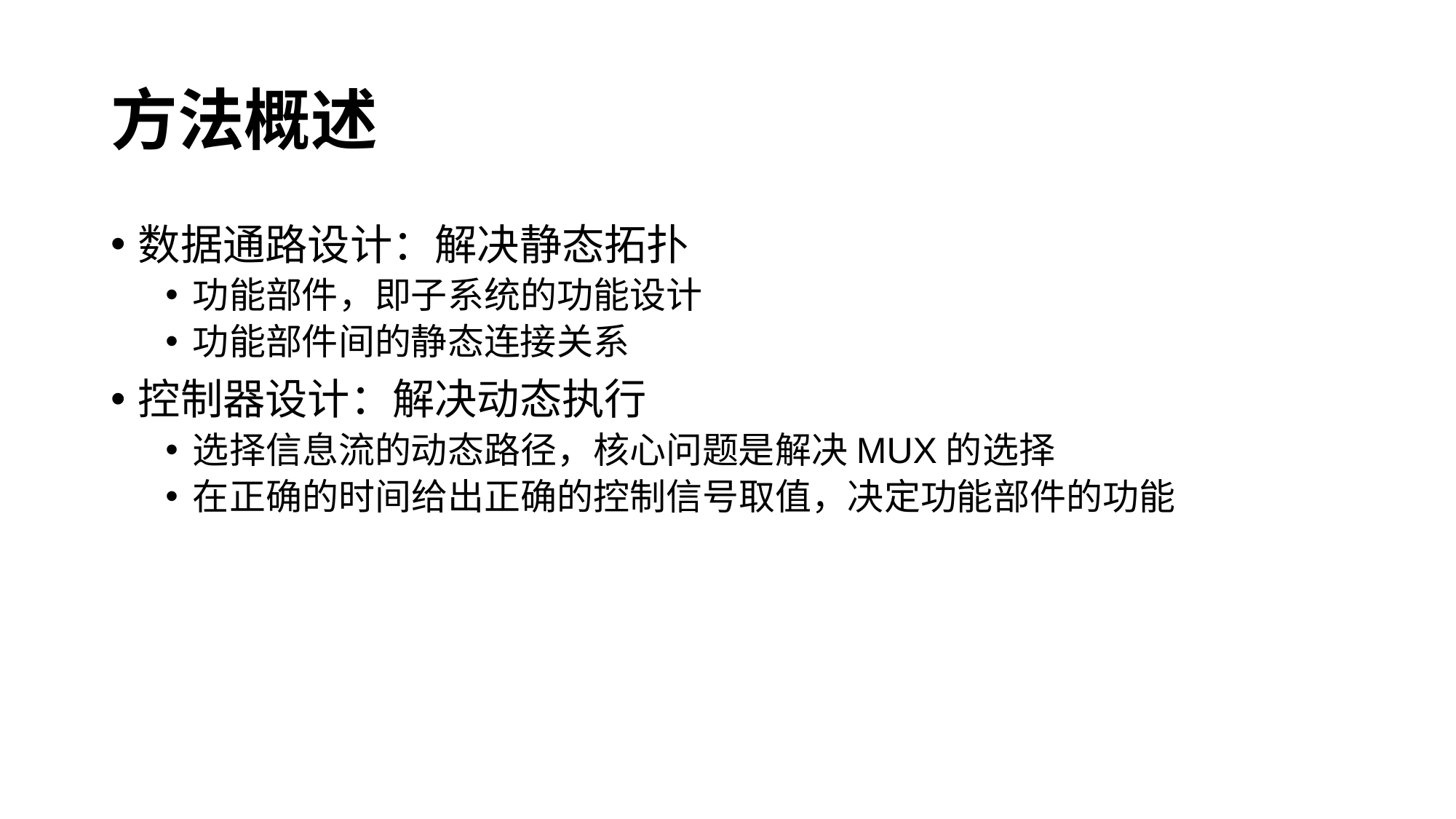

# 方法概述
数据通路设计：解决静态拓扑
功能部件，即子系统的功能设计
功能部件间的静态连接关系
控制器设计：解决动态执行
选择信息流的动态路径，核心问题是解决MUX的选择
在正确的时间给出正确的控制信号取值，决定功能部件的功能